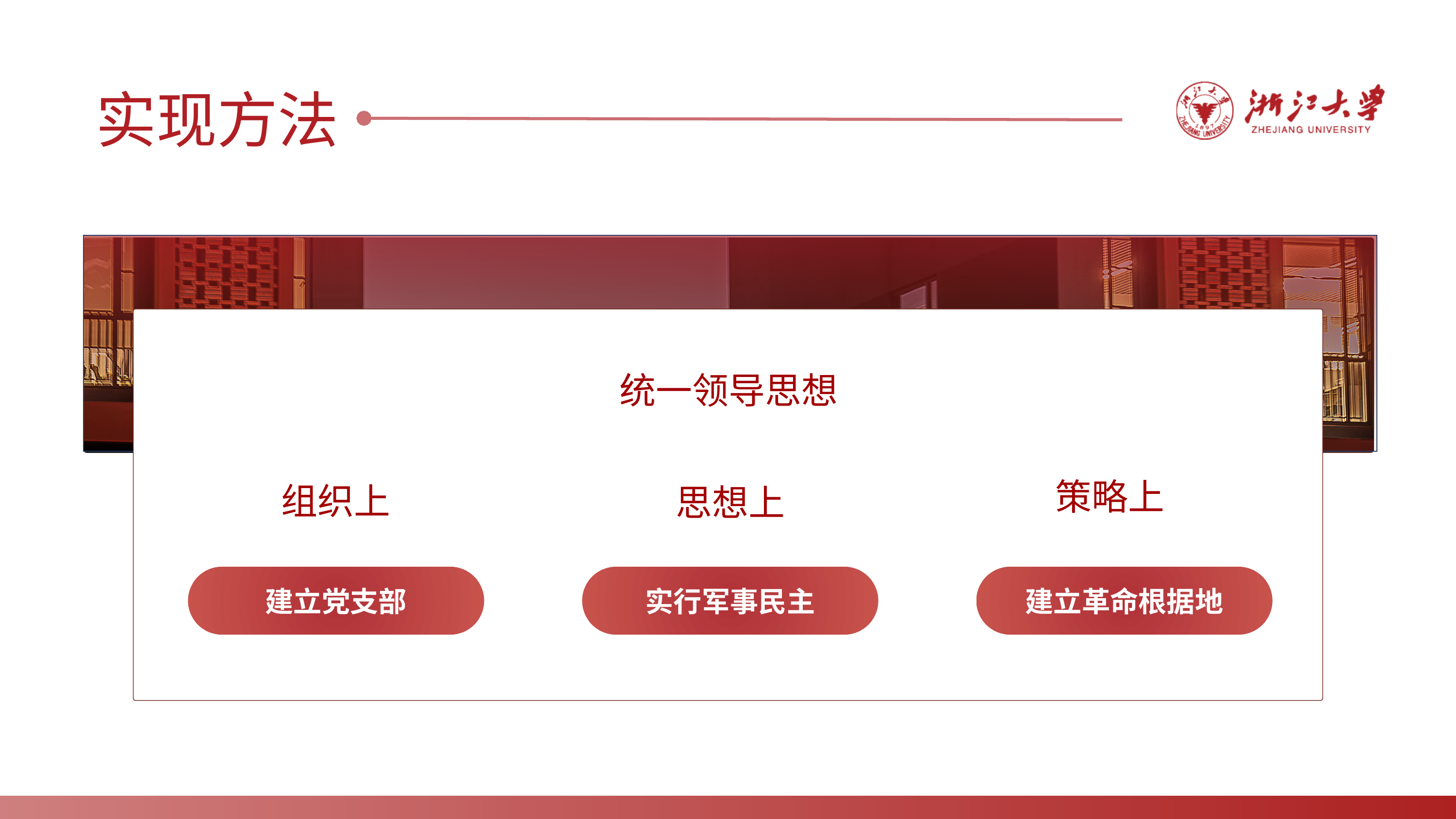

实现方法

统一领导思想
策略上
组织上
思想上
建立党支部
实行军事民主
建立革命根据地